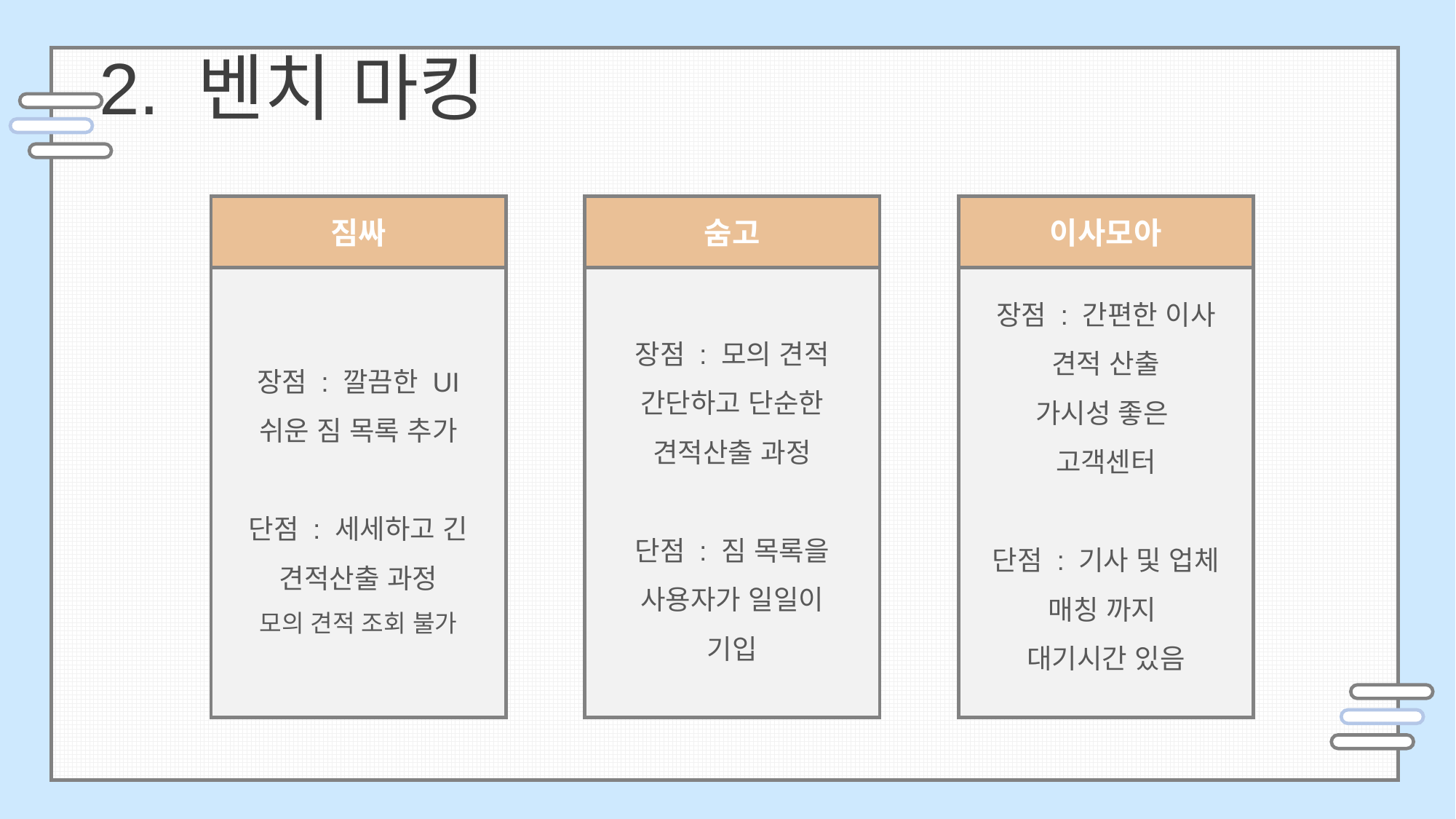

2. 벤치 마킹
짐싸
장점 : 깔끔한 UI
쉬운 짐 목록 추가

단점 : 세세하고 긴
견적산출 과정
모의 견적 조회 불가
숨고
장점 : 모의 견적
간단하고 단순한 견적산출 과정
단점 : 짐 목록을 사용자가 일일이 기입
이사모아
장점 : 간편한 이사 견적 산출
가시성 좋은
고객센터
단점 : 기사 및 업체 매칭 까지
대기시간 있음